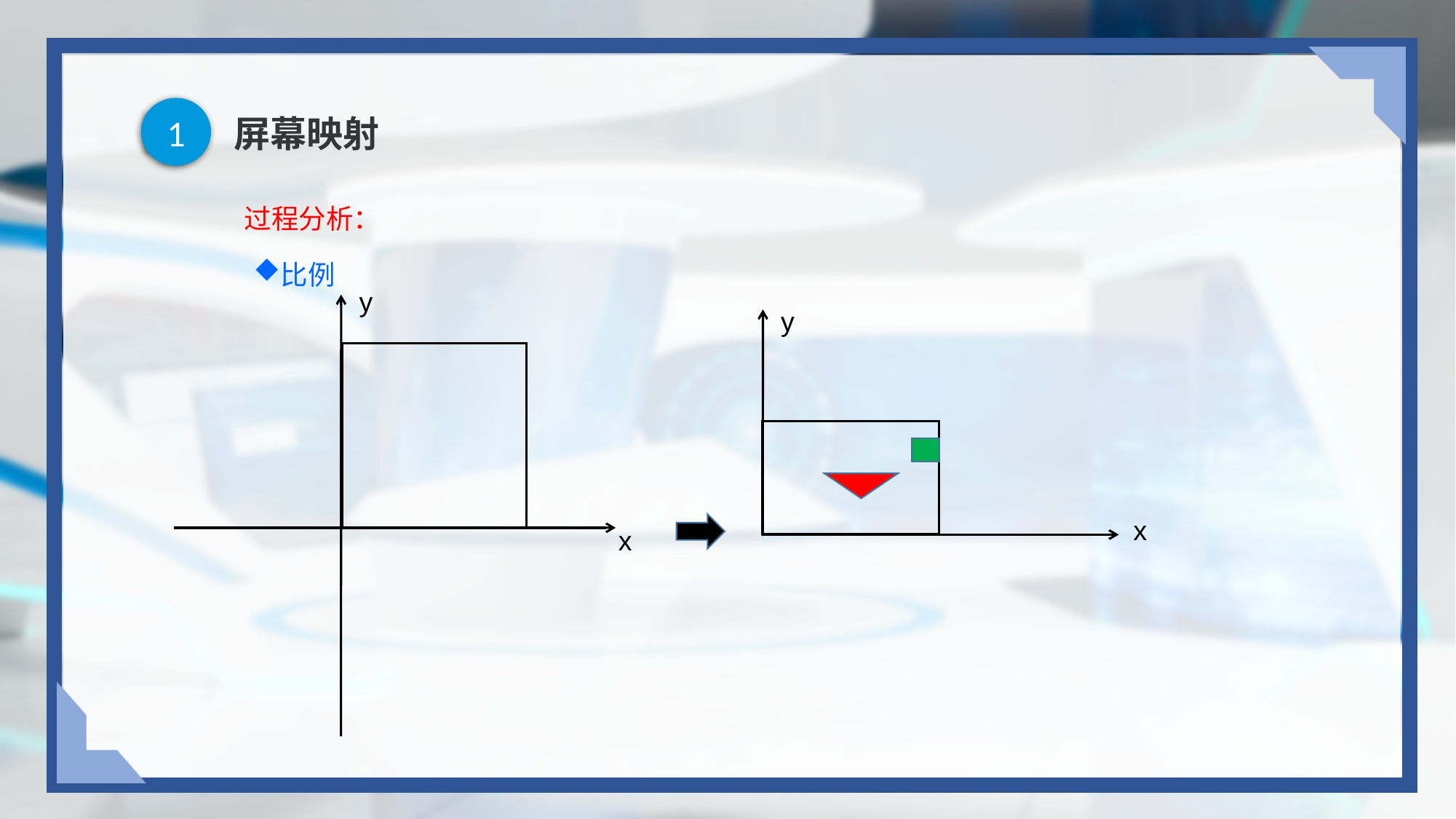

1
# 屏幕映射
过程分析：
比例
y
y

x

x